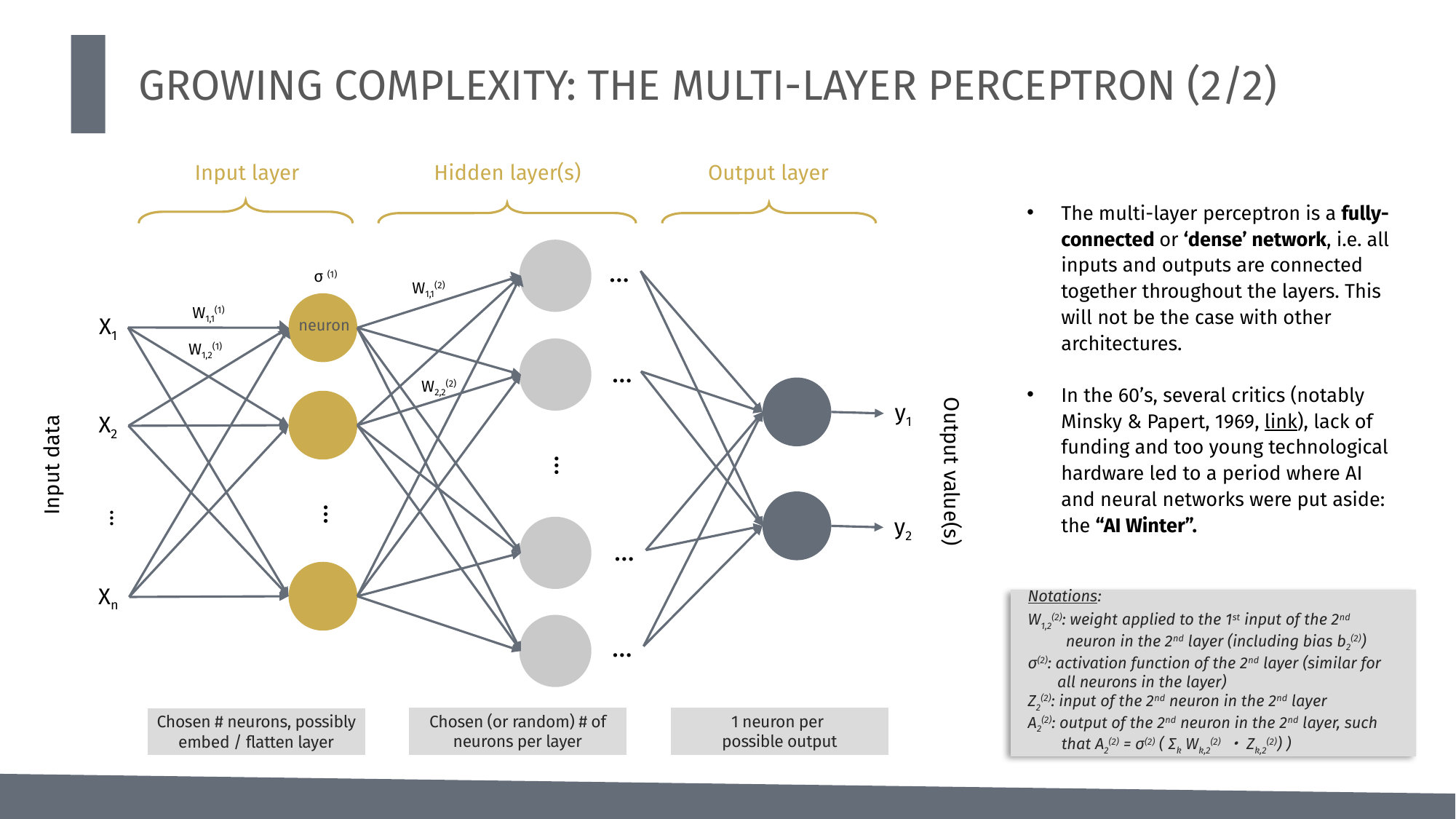

GROWING COMPLEXITY: THE MULTI-LAYER PERCEPTRON (2/2)

Input layer
Hidden layer(s)
Output layer
The multi-layer perceptron is a fully-connected or ‘dense’ network, i.e. all inputs and outputs are connected together throughout the layers. This will not be the case with other architectures.

In the 60’s, several critics (notably Minsky & Papert, 1969, link), lack of funding and too young technological hardware led to a period where AI and neural networks were put aside: the “AI Winter”.

…
σ (1)
W1,1(2)

W1,1(1)
X1
neuron
W1,2(1)

…
W2,2(2)

y1
X2
…
Input data
Output value(s)

…
…
y2

…

Xn
Notations:
W1,2(2): weight applied to the 1st input of the 2nd
                neuron in the 2nd layer (including bias b2(2))
σ(2): activation function of the 2nd layer (similar for
       all neurons in the layer)
Z2(2): input of the 2nd neuron in the 2nd layer
A2(2): output of the 2nd neuron in the 2nd layer, such
        that A2(2) = σ(2) ( Σk Wk,2(2) ・Zk,2(2)) )

…
Chosen (or random) # of neurons per layer
1 neuron per
possible output
Chosen # neurons, possibly embed / flatten layer